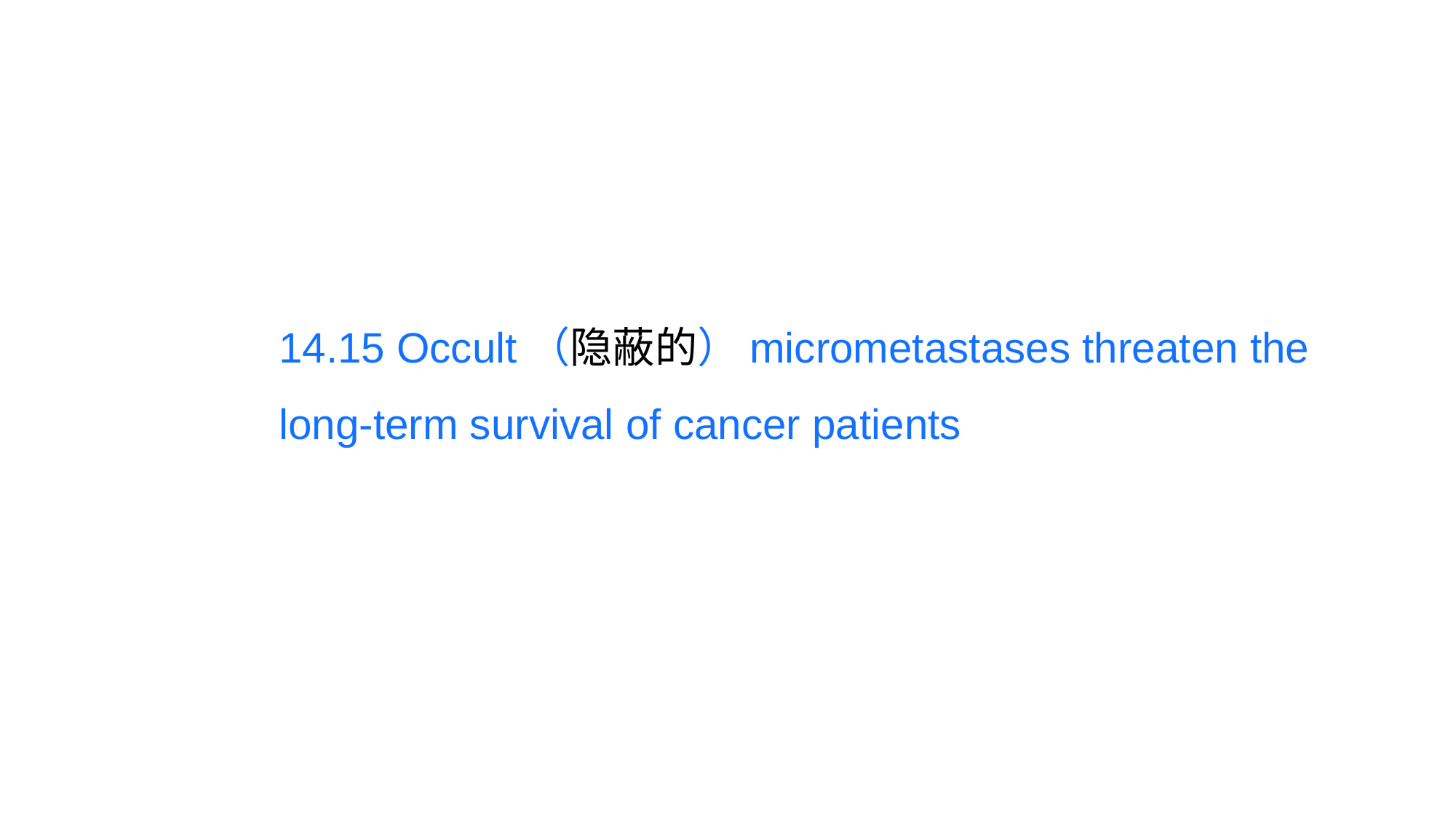

14.15 Occult（隐蔽的）micrometastases threaten the long-term survival of cancer patients